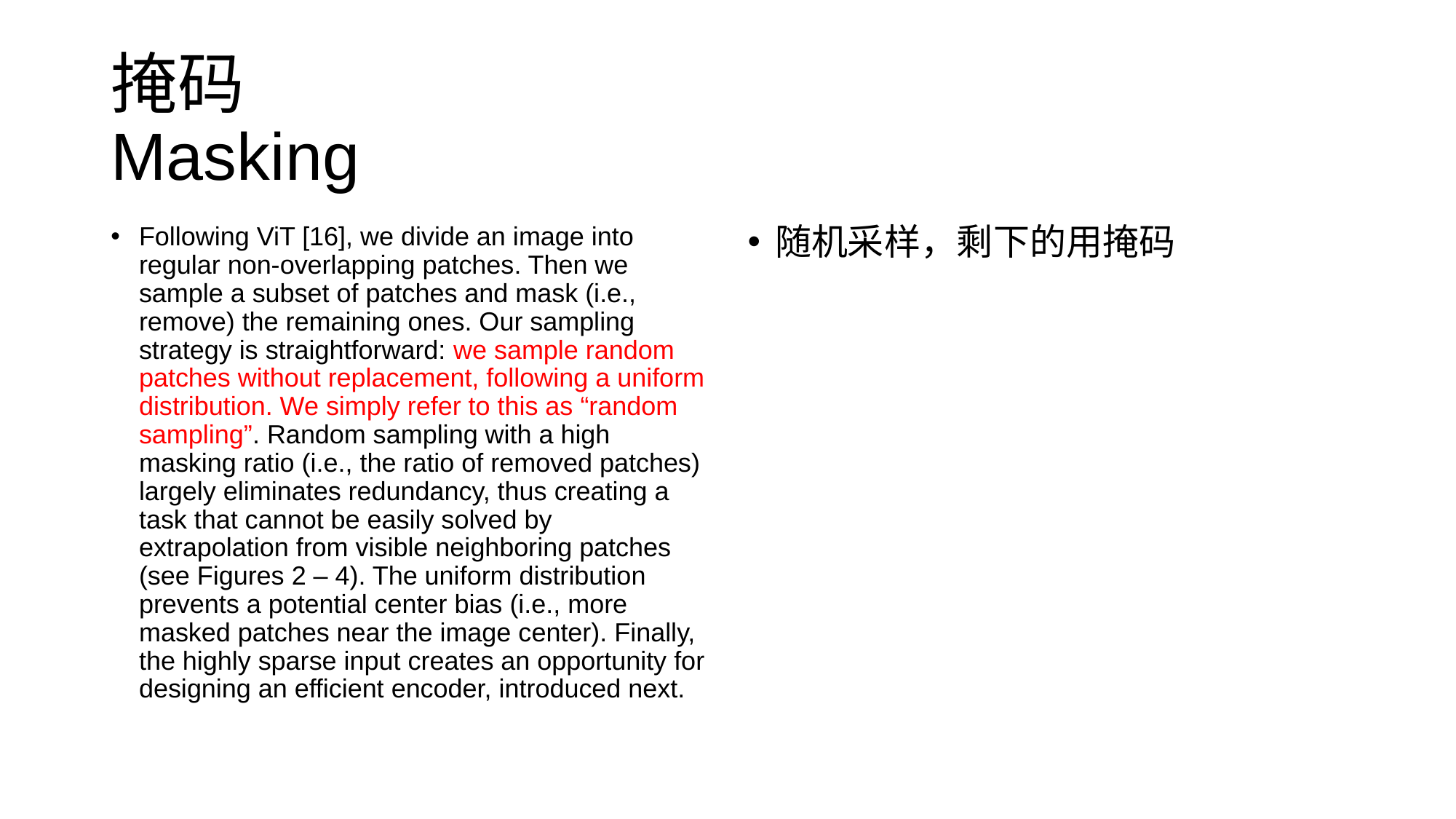

# 掩码 Masking
Following ViT [16], we divide an image into regular non-overlapping patches. Then we sample a subset of patches and mask (i.e., remove) the remaining ones. Our sampling strategy is straightforward: we sample random patches without replacement, following a uniform distribution. We simply refer to this as “random sampling”. Random sampling with a high masking ratio (i.e., the ratio of removed patches) largely eliminates redundancy, thus creating a task that cannot be easily solved by extrapolation from visible neighboring patches (see Figures 2 – 4). The uniform distribution prevents a potential center bias (i.e., more masked patches near the image center). Finally, the highly sparse input creates an opportunity for designing an efficient encoder, introduced next.
随机采样，剩下的用掩码